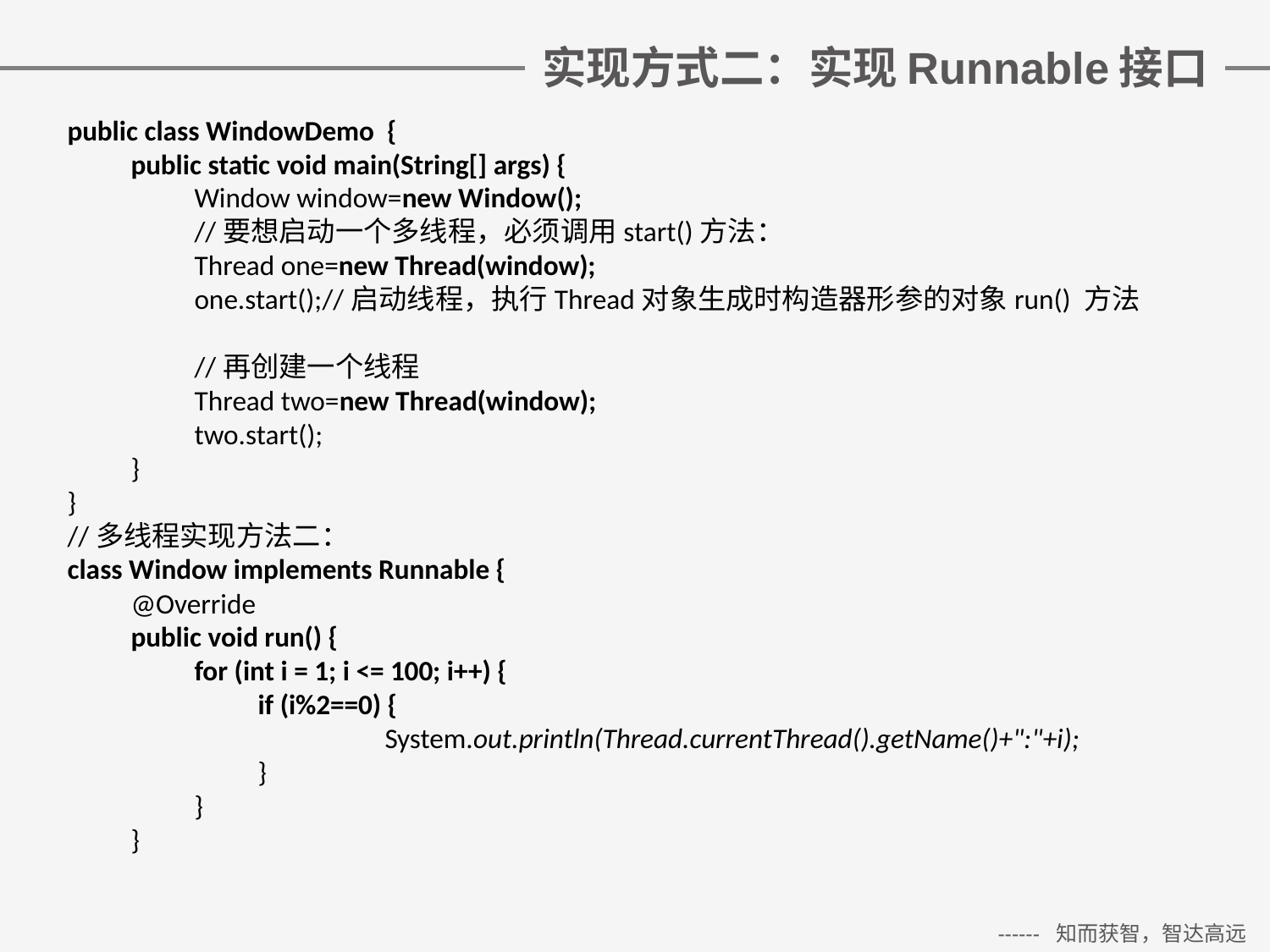

# 实现方式二：实现Runnable接口
public class WindowDemo  {
public static void main(String[] args) {
Window window=new Window();
//要想启动一个多线程，必须调用start()方法：
Thread one=new Thread(window);
one.start();//启动线程，执行Thread对象生成时构造器形参的对象run() 方法

//再创建一个线程
Thread two=new Thread(window);
two.start();
}
}
//多线程实现方法二：
class Window implements Runnable {
@Override
public void run() {
for (int i = 1; i <= 100; i++) {
if (i%2==0) {
	System.out.println(Thread.currentThread().getName()+":"+i);
}
}
}